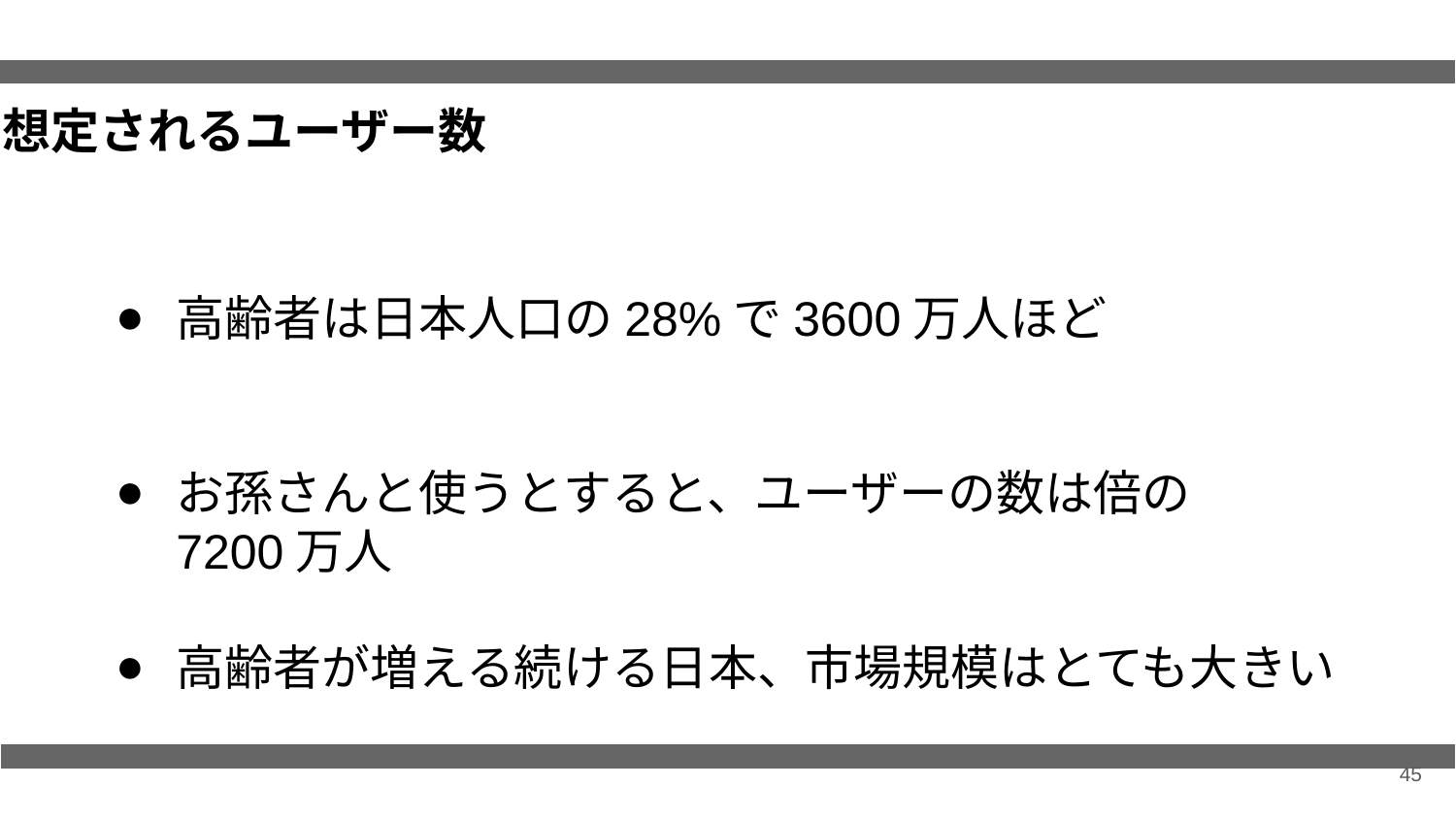

想定されるユーザー数

高齢者は日本人口の28%で3600万人ほど

お孫さんと使うとすると、ユーザーの数は倍の
7200万人
高齢者が増える続ける日本、市場規模はとても大きい
45